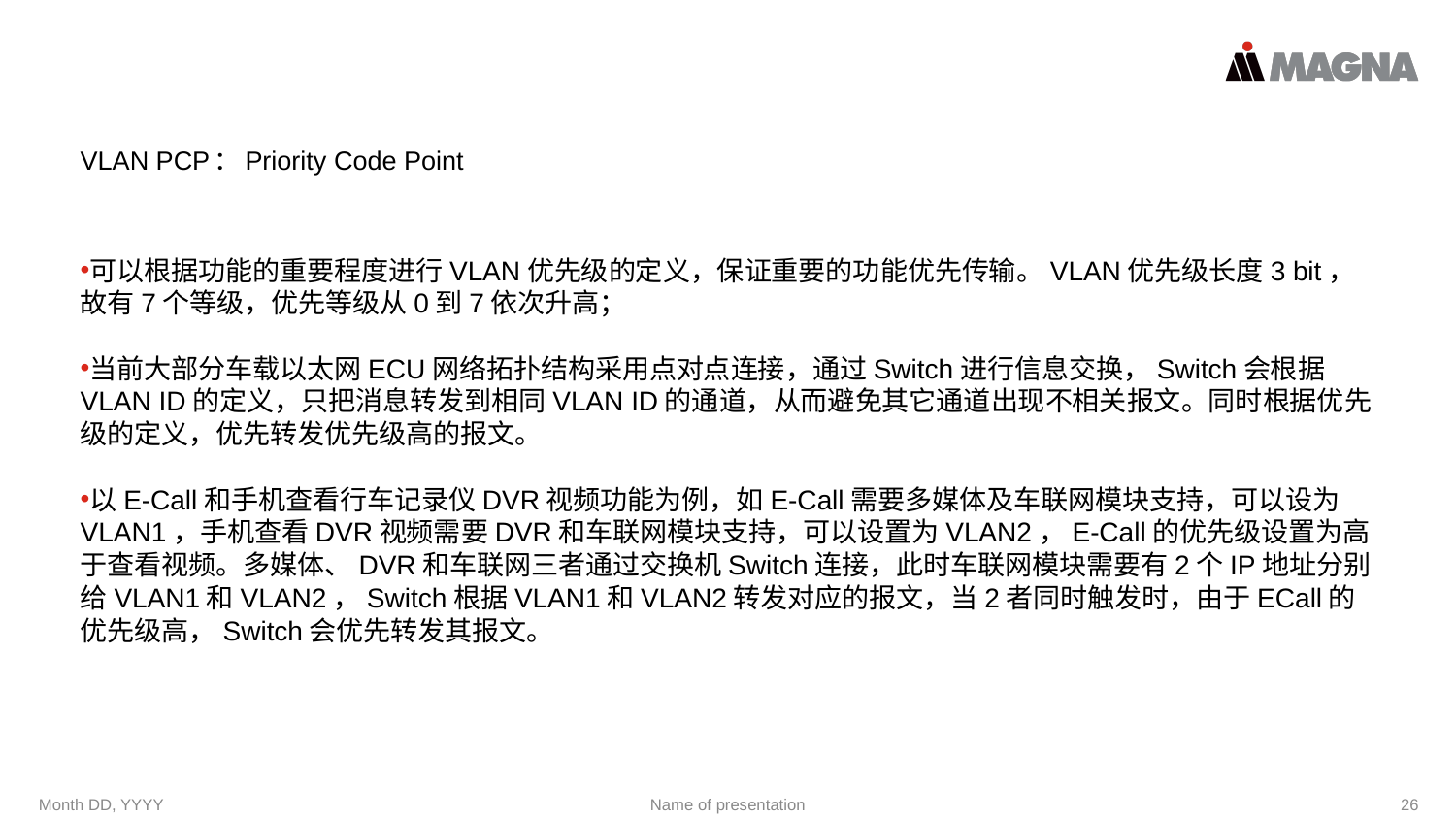

# VLAN PCP：Priority Code Point
可以根据功能的重要程度进行VLAN优先级的定义，保证重要的功能优先传输。VLAN优先级长度3 bit，故有7个等级，优先等级从0到7依次升高；

当前大部分车载以太网ECU网络拓扑结构采用点对点连接，通过Switch进行信息交换，Switch会根据VLAN ID的定义，只把消息转发到相同VLAN ID的通道，从而避免其它通道出现不相关报文。同时根据优先级的定义，优先转发优先级高的报文。

以E-Call和手机查看行车记录仪DVR视频功能为例，如E-Call需要多媒体及车联网模块支持，可以设为VLAN1，手机查看DVR视频需要DVR和车联网模块支持，可以设置为VLAN2，E-Call的优先级设置为高于查看视频。多媒体、DVR和车联网三者通过交换机Switch连接，此时车联网模块需要有2个IP地址分别给VLAN1和VLAN2，Switch根据VLAN1和VLAN2转发对应的报文，当2者同时触发时，由于ECall的优先级高，Switch会优先转发其报文。

Month DD, YYYY
Name of presentation
26